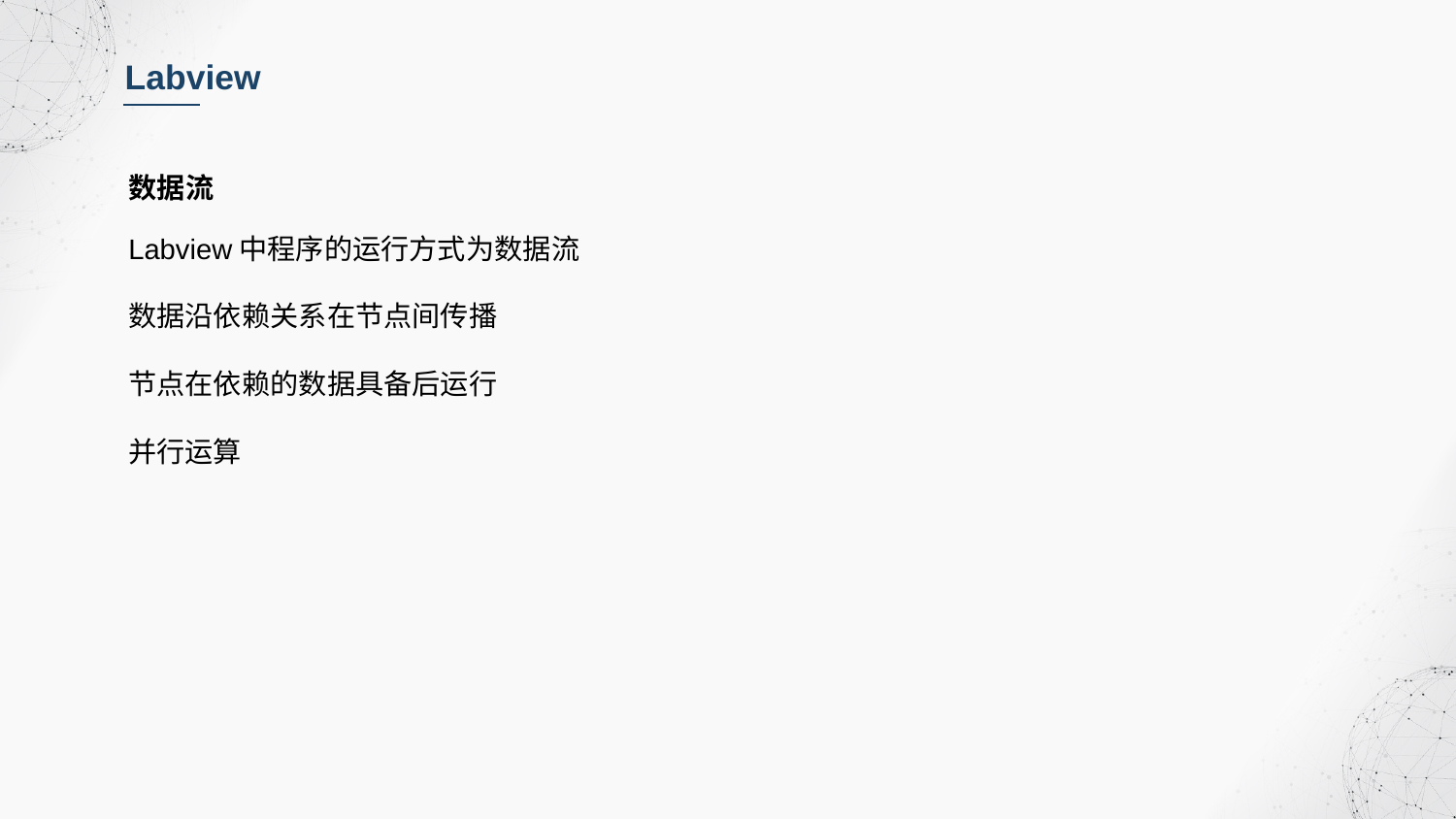

Labview
数据流
Labview中程序的运行方式为数据流

数据沿依赖关系在节点间传播

节点在依赖的数据具备后运行

并行运算